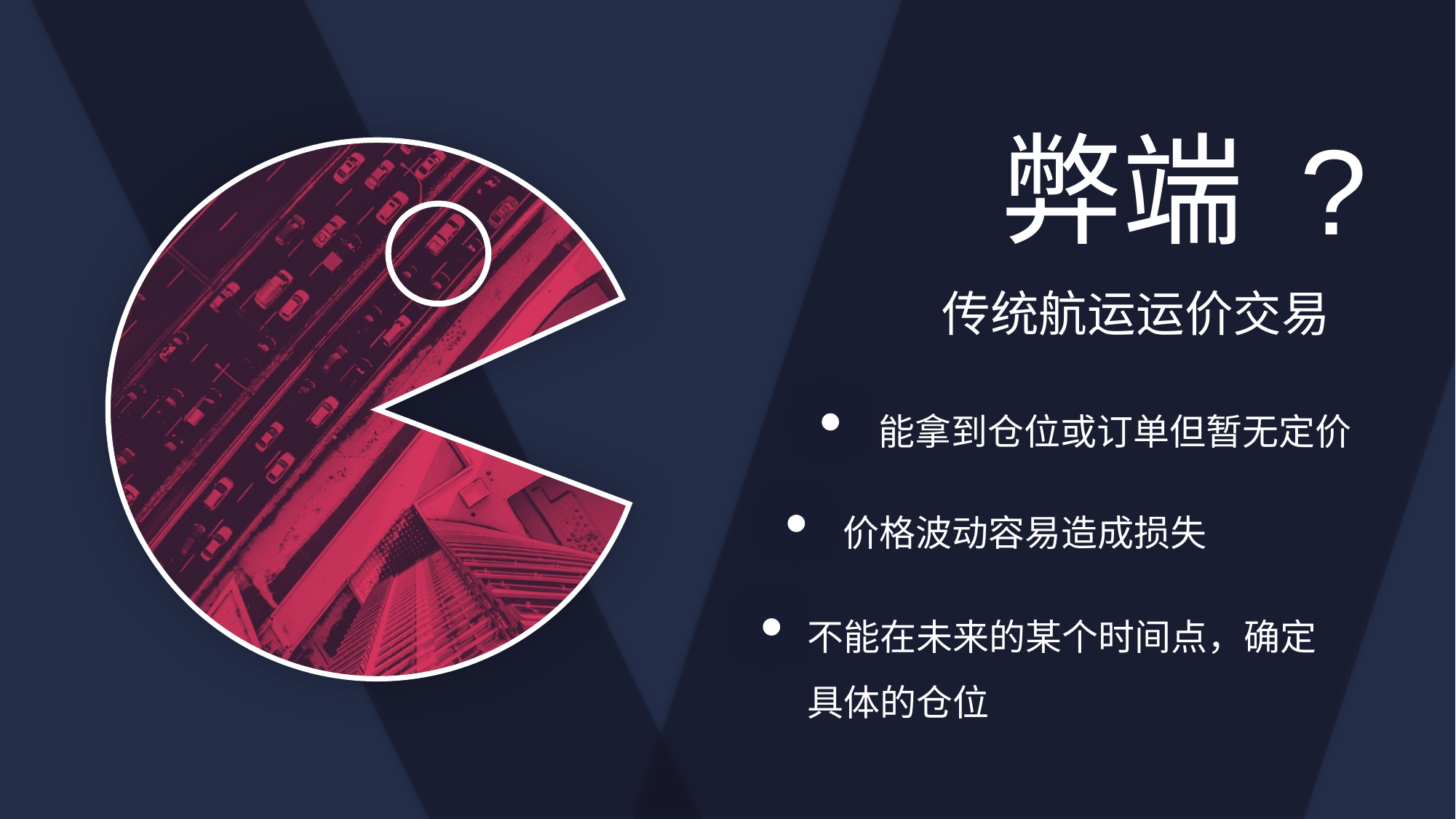

弊端 ?

传统航运运价交易
能拿到仓位或订单但暂无定价

价格波动容易造成损失

不能在未来的某个时间点，确定具体的仓位